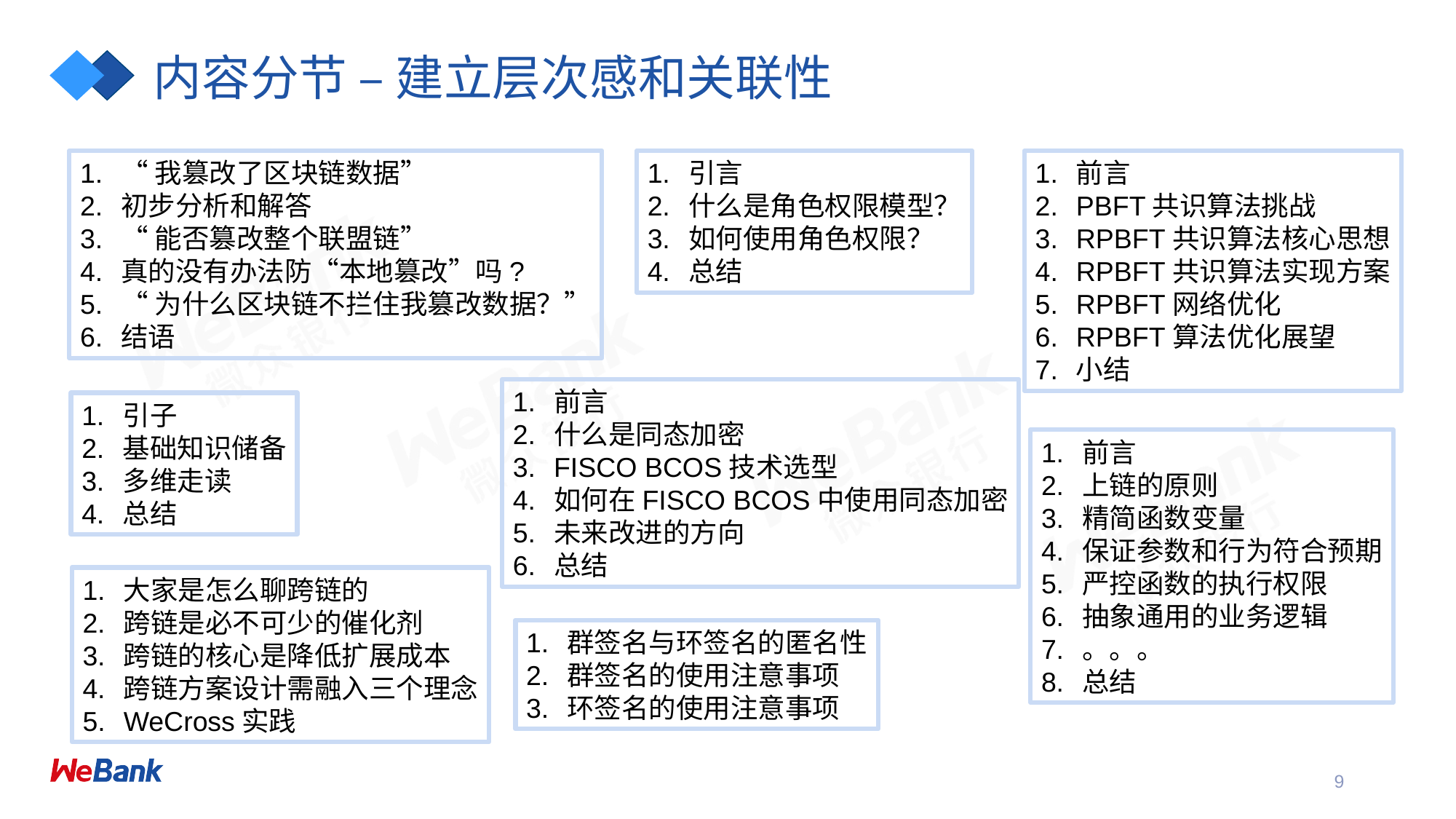

# 内容分节 – 建立层次感和关联性
“我篡改了区块链数据”
初步分析和解答
“能否篡改整个联盟链”
真的没有办法防“本地篡改”吗?
“为什么区块链不拦住我篡改数据？”
结语
引言
什么是角色权限模型？
如何使用角色权限？
总结
前言
PBFT共识算法挑战
RPBFT共识算法核心思想
RPBFT共识算法实现方案
RPBFT网络优化
RPBFT算法优化展望
小结
前言
什么是同态加密
FISCO BCOS技术选型
如何在FISCO BCOS中使用同态加密
未来改进的方向
总结
引子
基础知识储备
多维走读
总结
前言
上链的原则
精简函数变量
保证参数和行为符合预期
严控函数的执行权限
抽象通用的业务逻辑
。。。
总结
大家是怎么聊跨链的
跨链是必不可少的催化剂
跨链的核心是降低扩展成本
跨链方案设计需融入三个理念
WeCross实践
群签名与环签名的匿名性
群签名的使用注意事项
环签名的使用注意事项
9